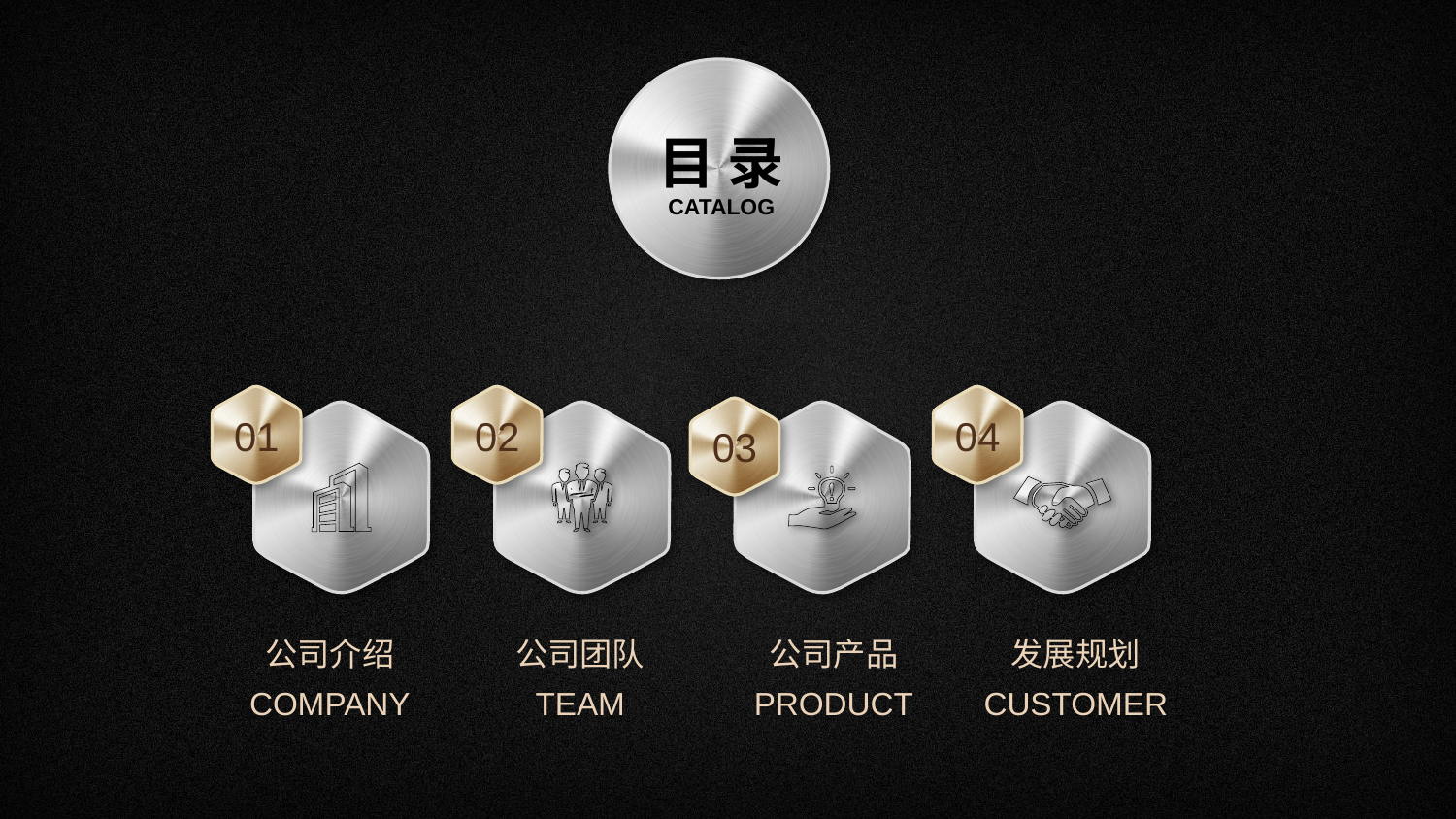

目 录
CATALOG
01
02
04
03

公司介绍
COMPANY
公司团队
TEAM
公司产品
PRODUCT
发展规划
CUSTOMER